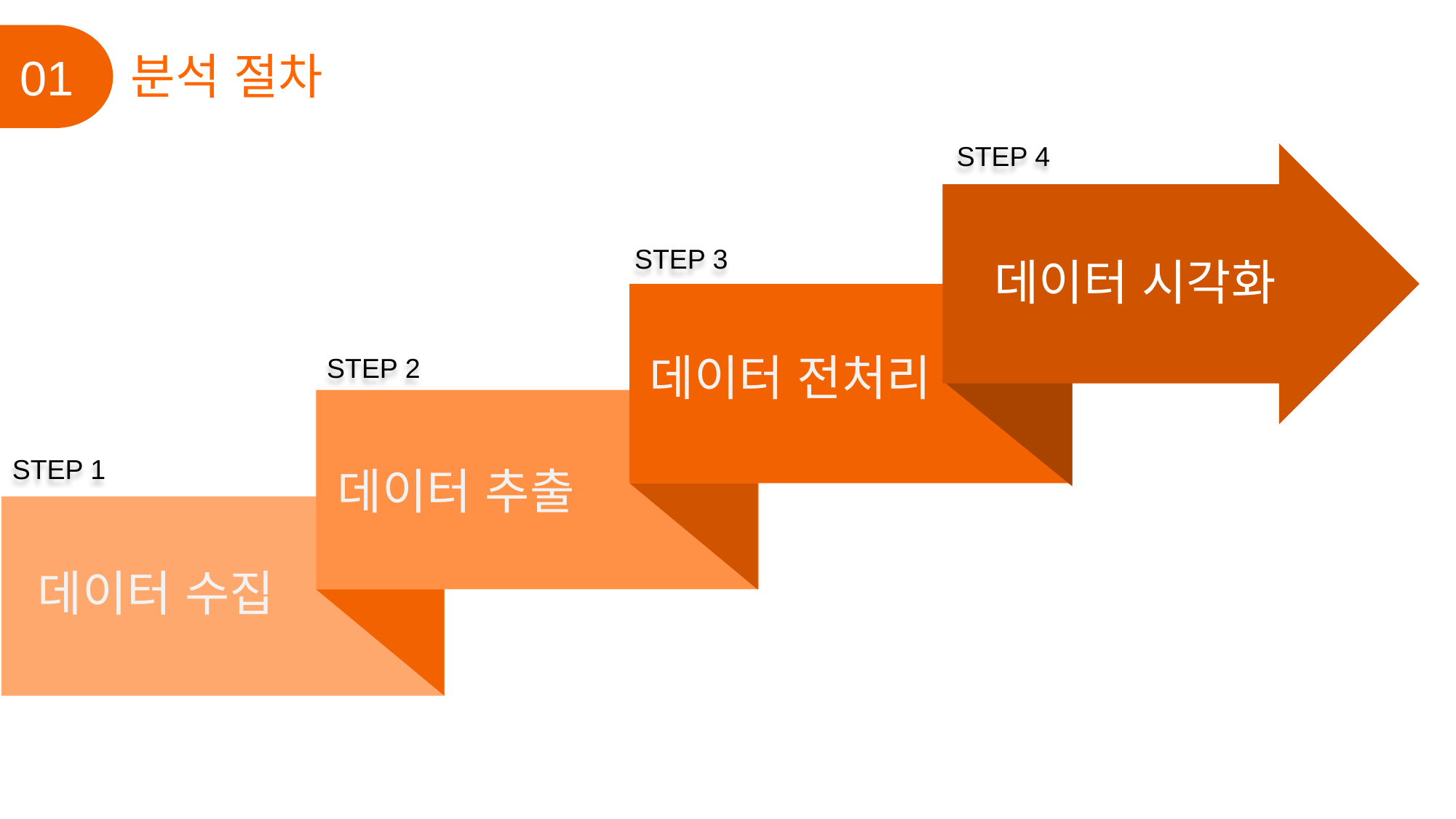

01
분석 절차
STEP 4

STEP 3
데이터 시각화

데이터 전처리
데이터 추출
데이터 수집
STEP 2
STEP 1